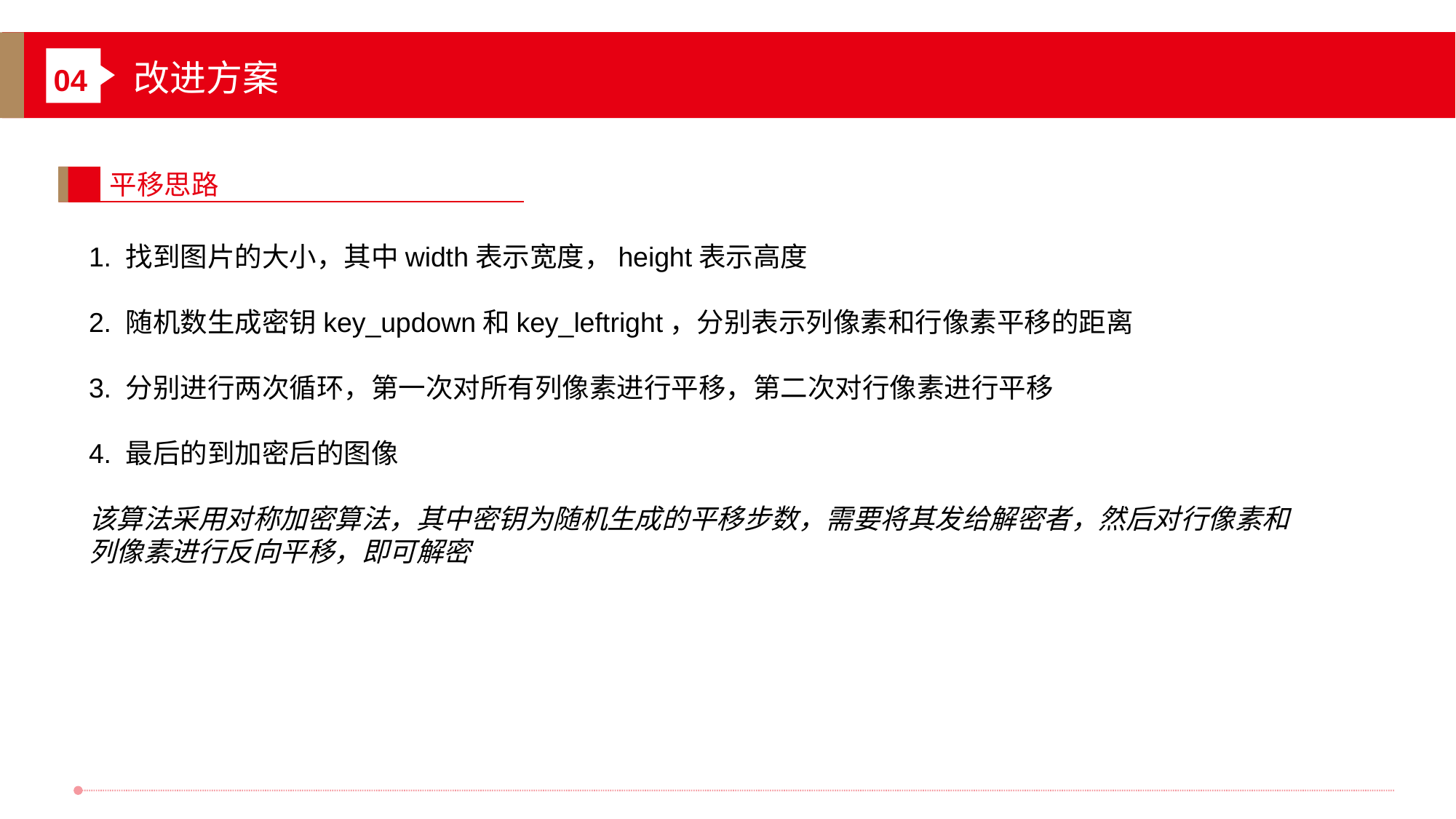

改进方案
04
平移思路

1. 找到图片的大小，其中width表示宽度，height表示高度

2. 随机数生成密钥key_updown和key_leftright，分别表示列像素和行像素平移的距离

3. 分别进行两次循环，第一次对所有列像素进行平移，第二次对行像素进行平移

4. 最后的到加密后的图像

该算法采用对称加密算法，其中密钥为随机生成的平移步数，需要将其发给解密者，然后对行像素和列像素进行反向平移，即可解密